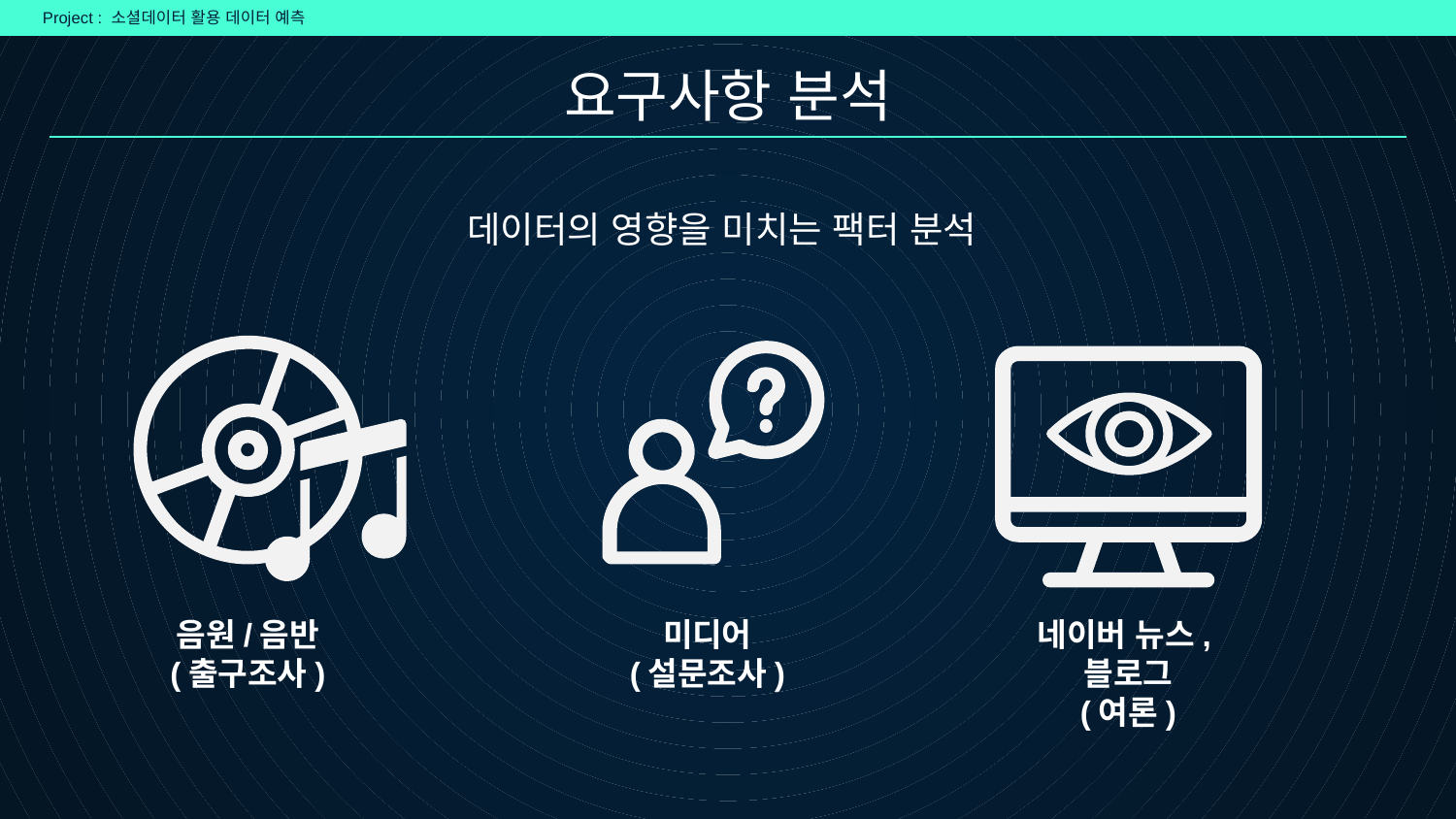

Project : 소셜데이터 활용 데이터 예측
# 요구사항 분석
데이터의 영향을 미치는 팩터 분석

음원/음반
(출구조사)
미디어
(설문조사)
네이버 뉴스,블로그
(여론)